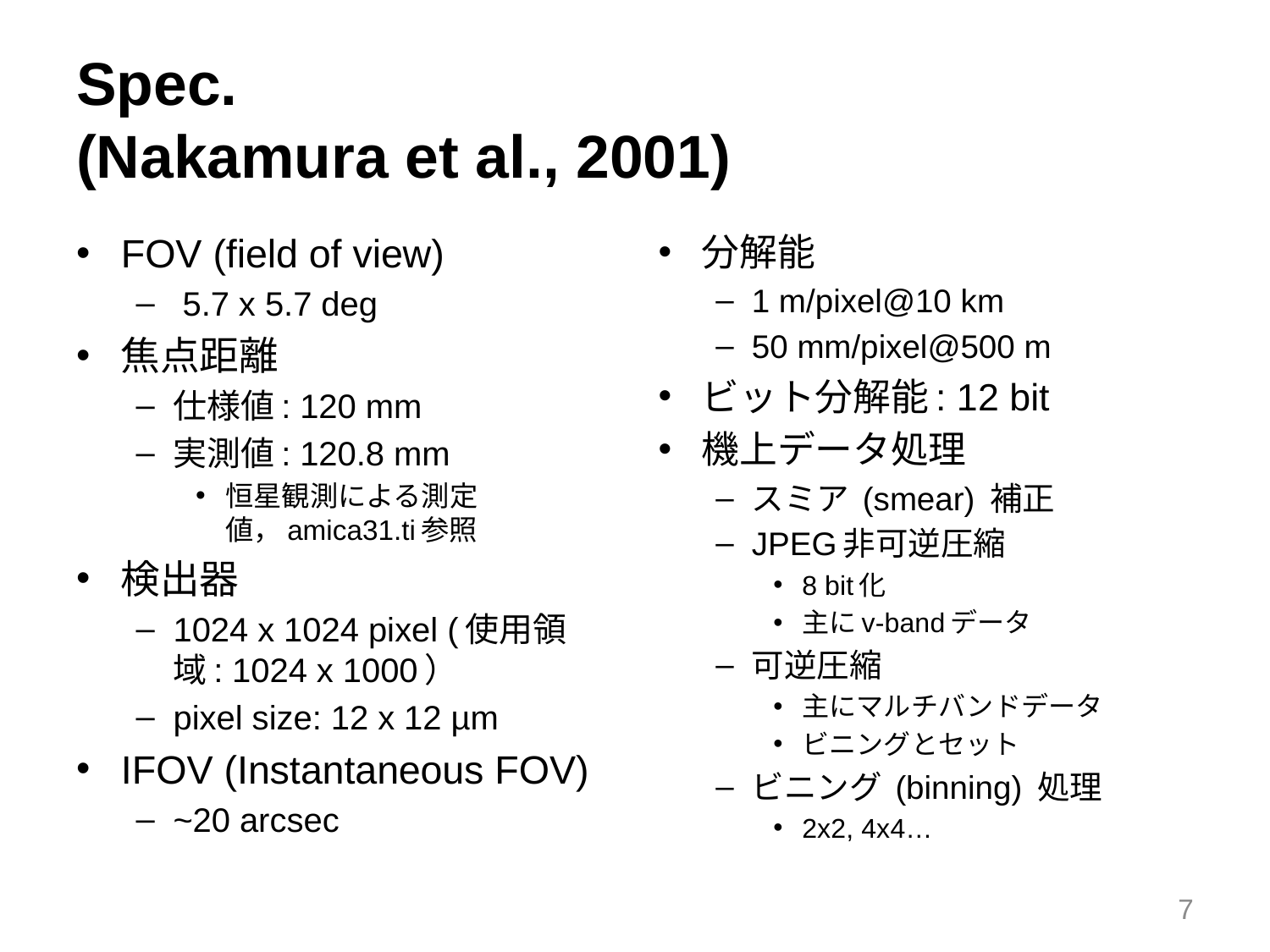

# Spec. (Nakamura et al., 2001)
FOV (field of view)
 5.7 x 5.7 deg
焦点距離
仕様値: 120 mm
実測値: 120.8 mm
恒星観測による測定値，amica31.ti参照
検出器
1024 x 1024 pixel (使用領域: 1024 x 1000）
pixel size: 12 x 12 µm
IFOV (Instantaneous FOV)
~20 arcsec
分解能
1 m/pixel@10 km
50 mm/pixel@500 m
ビット分解能: 12 bit
機上データ処理
スミア (smear) 補正
JPEG非可逆圧縮
8 bit化
主にv-bandデータ
可逆圧縮
主にマルチバンドデータ
ビニングとセット
ビニング (binning) 処理
2x2, 4x4…

7